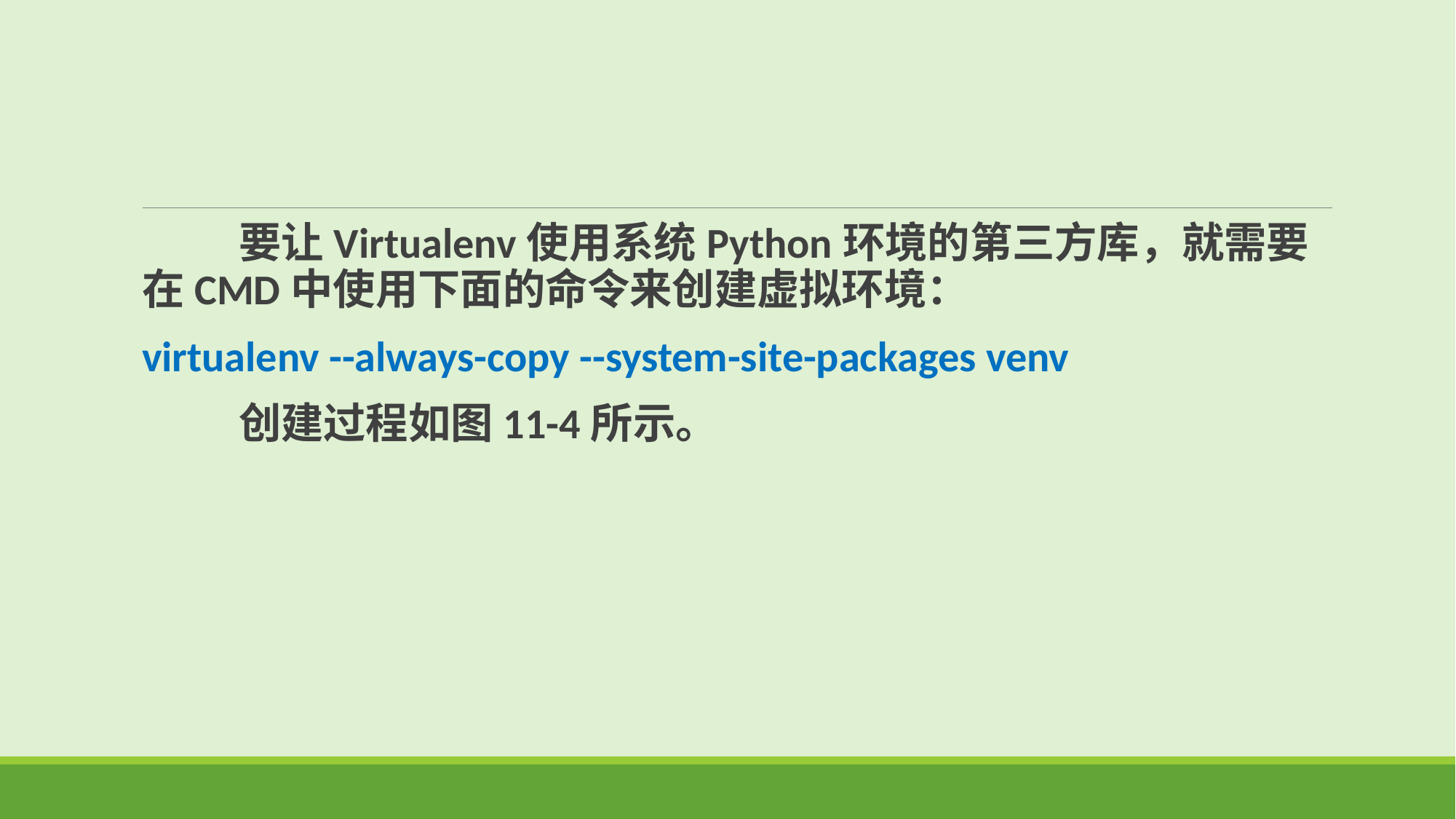

要让Virtualenv使用系统Python环境的第三方库，就需要在CMD中使用下面的命令来创建虚拟环境：
virtualenv --always-copy --system-site-packages venv
         创建过程如图11-4所示。